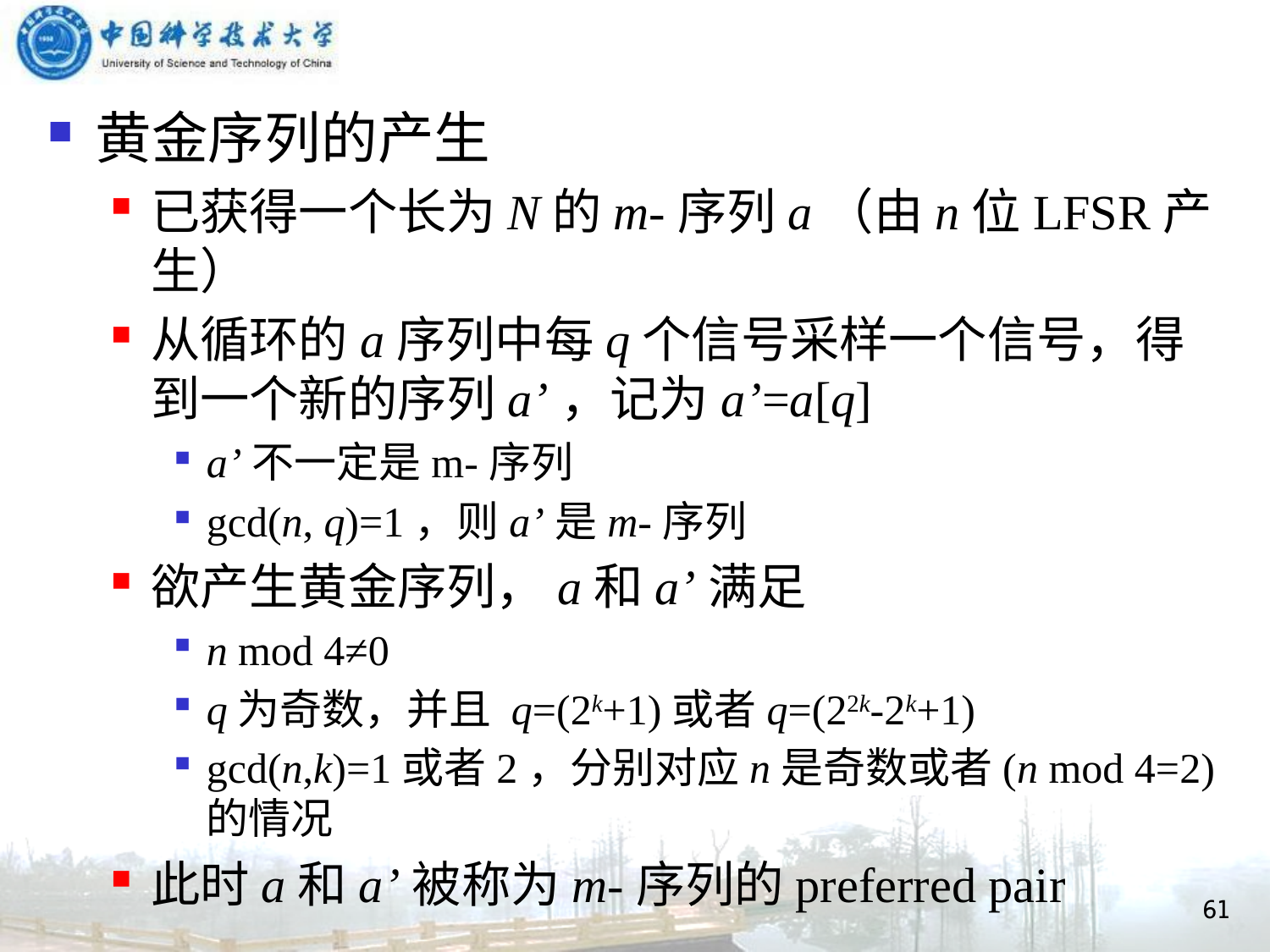

黄金序列的产生
已获得一个长为N的m-序列a（由n位LFSR产生）
从循环的a序列中每q个信号采样一个信号，得到一个新的序列a’，记为a’=a[q]
a’不一定是m-序列
gcd(n, q)=1，则a’是m-序列
欲产生黄金序列，a和a’满足
n mod 4≠0
q为奇数，并且 q=(2k+1)或者q=(22k-2k+1)
gcd(n,k)=1或者2，分别对应n是奇数或者(n mod 4=2)的情况
此时a和a’被称为m-序列的preferred pair

61